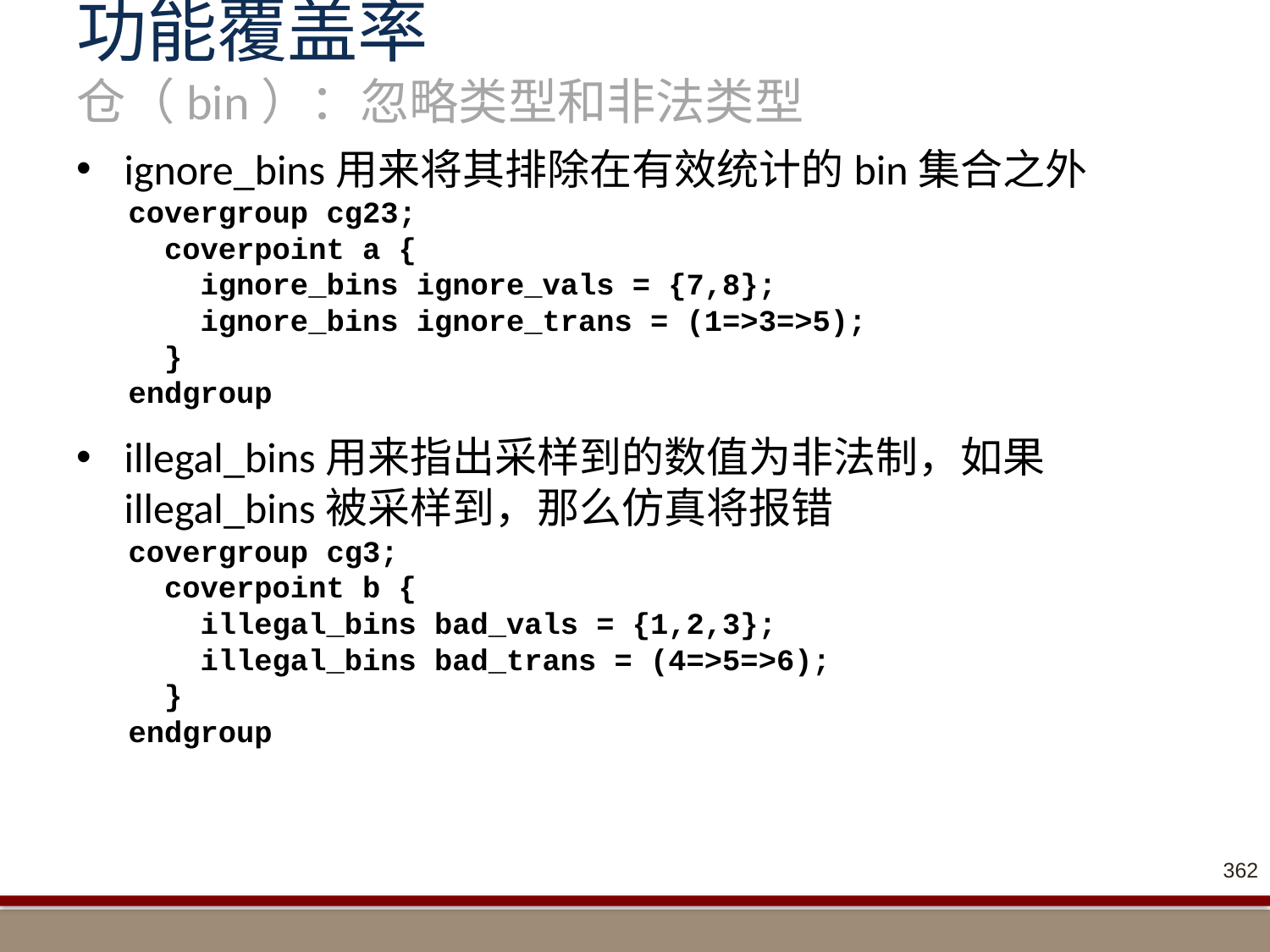

# 功能覆盖率 仓（bin）：忽略类型和非法类型
ignore_bins用来将其排除在有效统计的bin集合之外
covergroup cg23;
  coverpoint a {
    ignore_bins ignore_vals = {7,8};
    ignore_bins ignore_trans = (1=>3=>5);
  }
endgroup
illegal_bins用来指出采样到的数值为非法制，如果illegal_bins被采样到，那么仿真将报错
covergroup cg3;
  coverpoint b {
    illegal_bins bad_vals = {1,2,3};
    illegal_bins bad_trans = (4=>5=>6);
  }
endgroup
362